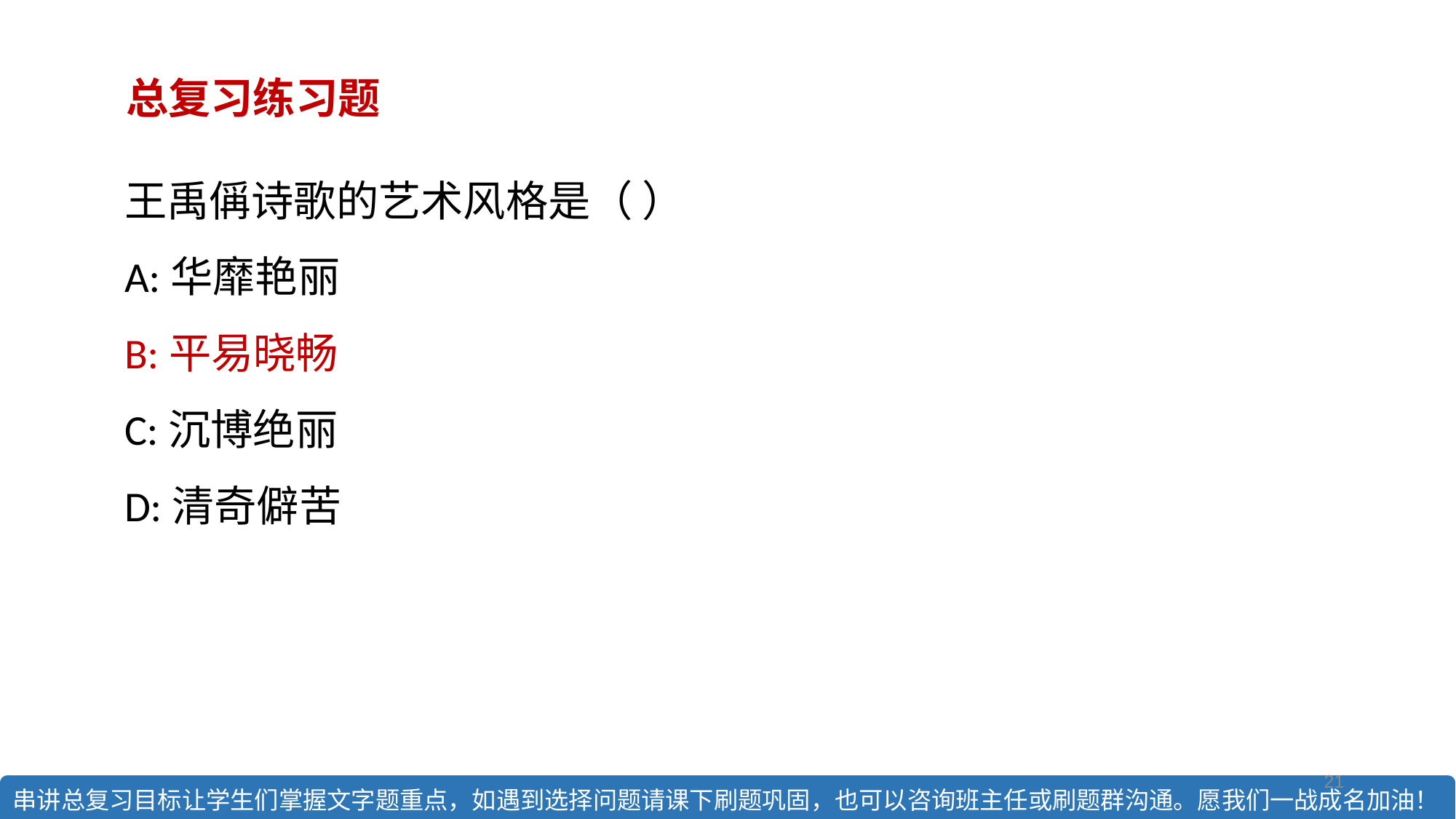

总复习练习题
王禹偁诗歌的艺术风格是（ ）
A:华靡艳丽
B:平易晓畅
C:沉博绝丽
D:清奇僻苦
21